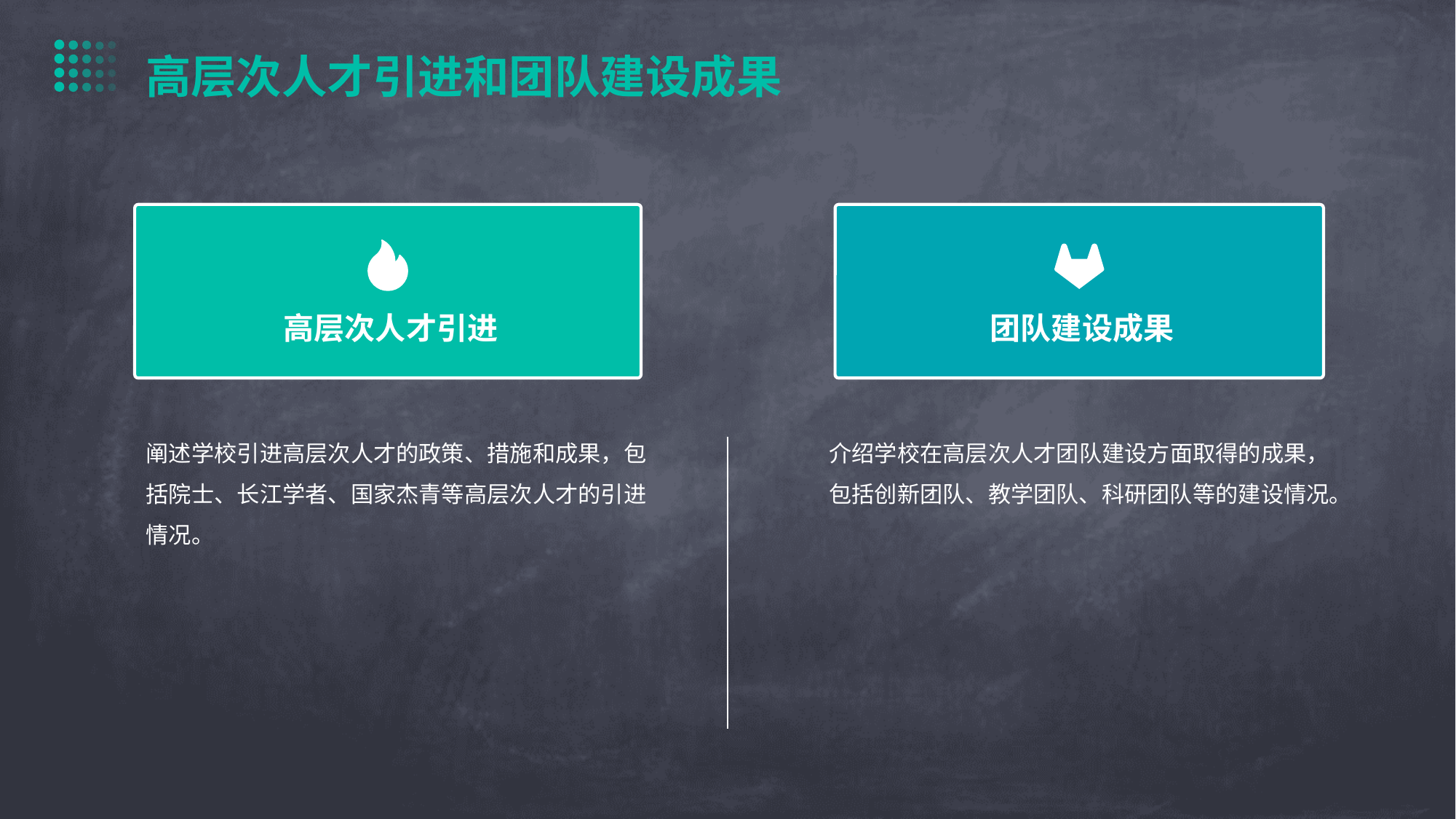

高层次人才引进和团队建设成果

高层次人才引进
团队建设成果
阐述学校引进高层次人才的政策、措施和成果，包括院士、长江学者、国家杰青等高层次人才的引进情况。
介绍学校在高层次人才团队建设方面取得的成果，包括创新团队、教学团队、科研团队等的建设情况。